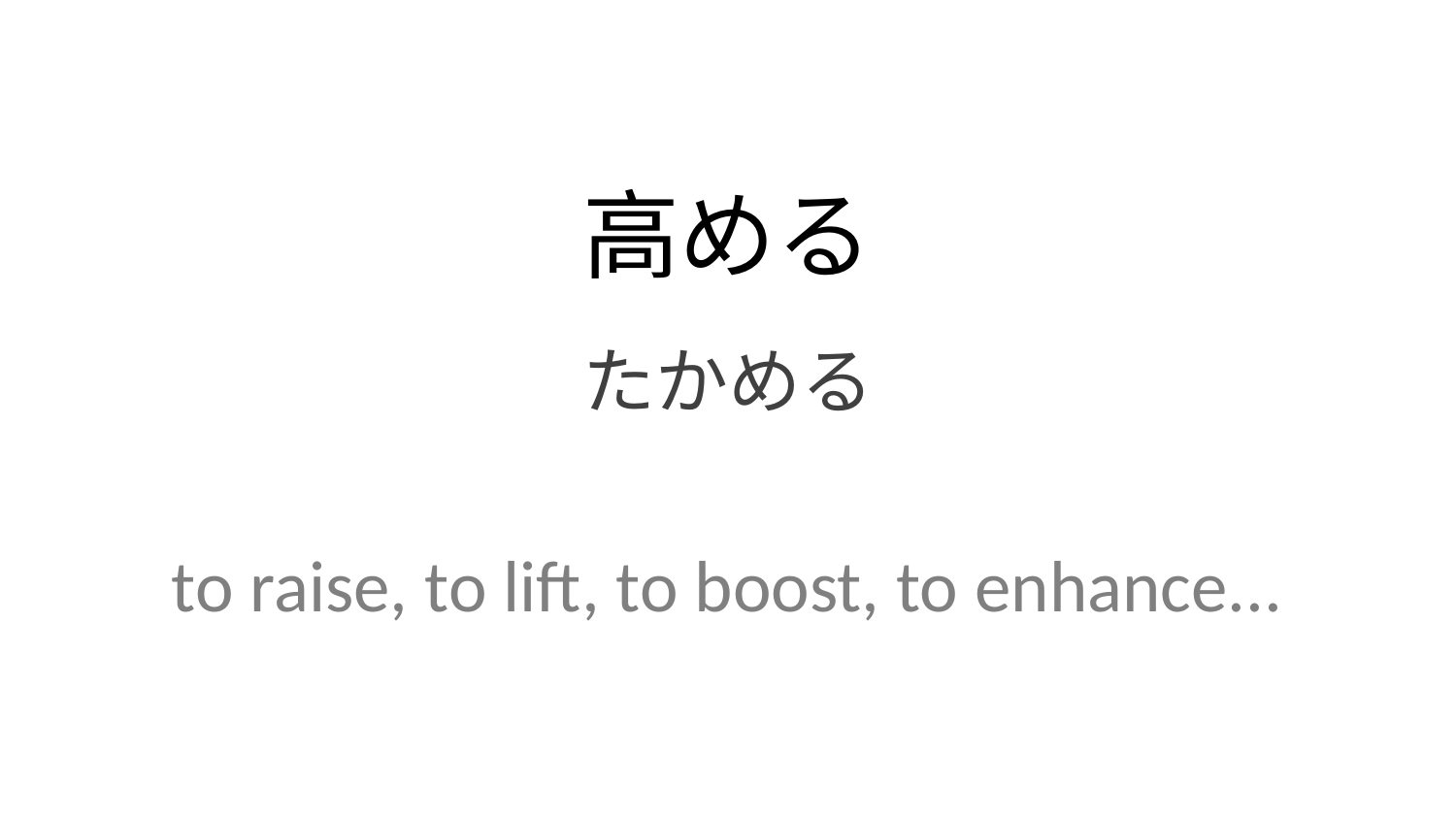

高める

たかめる
to raise, to lift, to boost, to enhance...